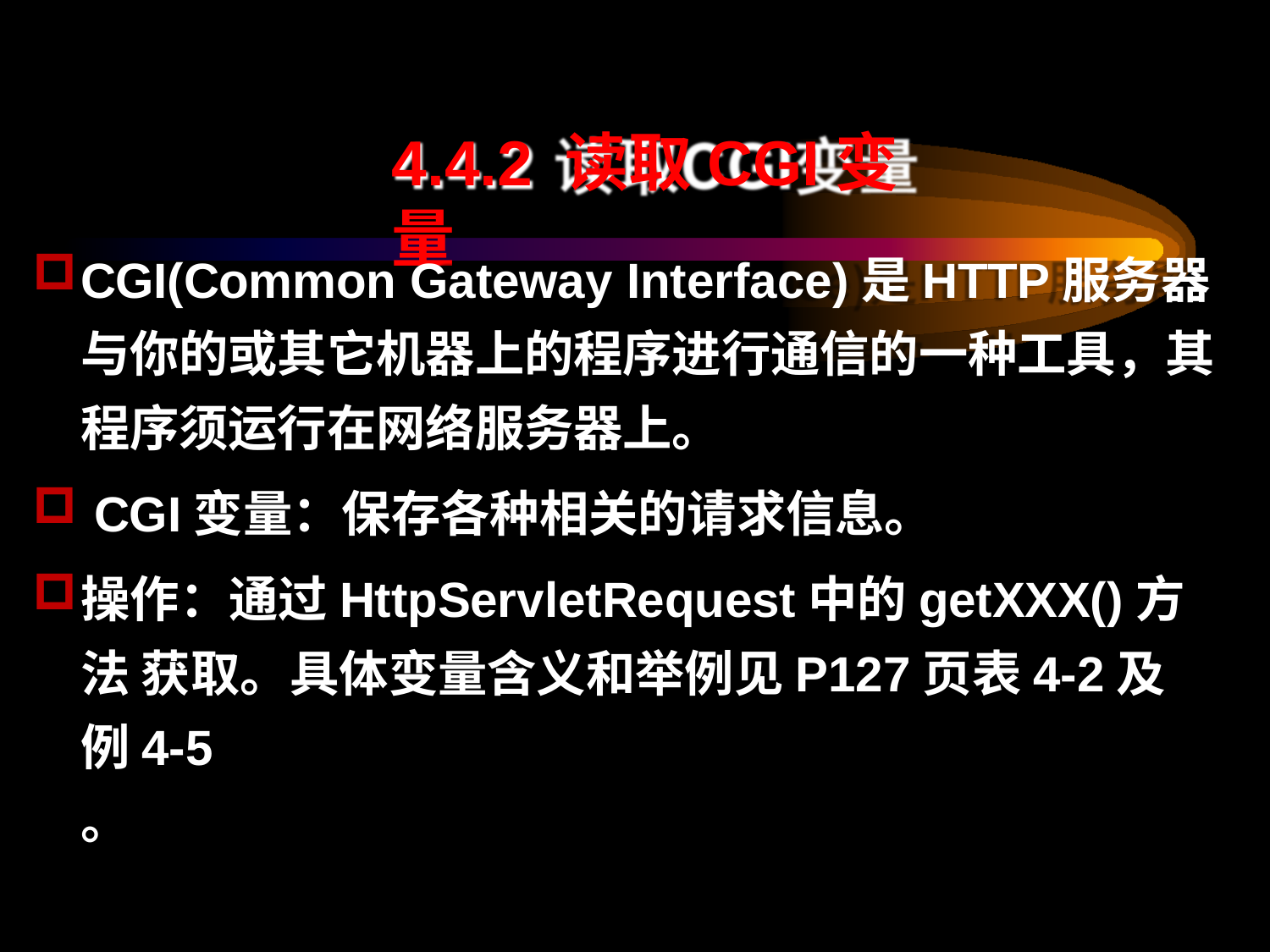

# 4.4.2 读取CGI变量

CGI(Common Gateway Interface)是HTTP服务器 与你的或其它机器上的程序进行通信的一种工具，其 程序须运行在网络服务器上。
CGI变量：保存各种相关的请求信息。
操作：通过HttpServletRequest中的getXXX()方法 获取。具体变量含义和举例见P127页表4-2及例4-5
。